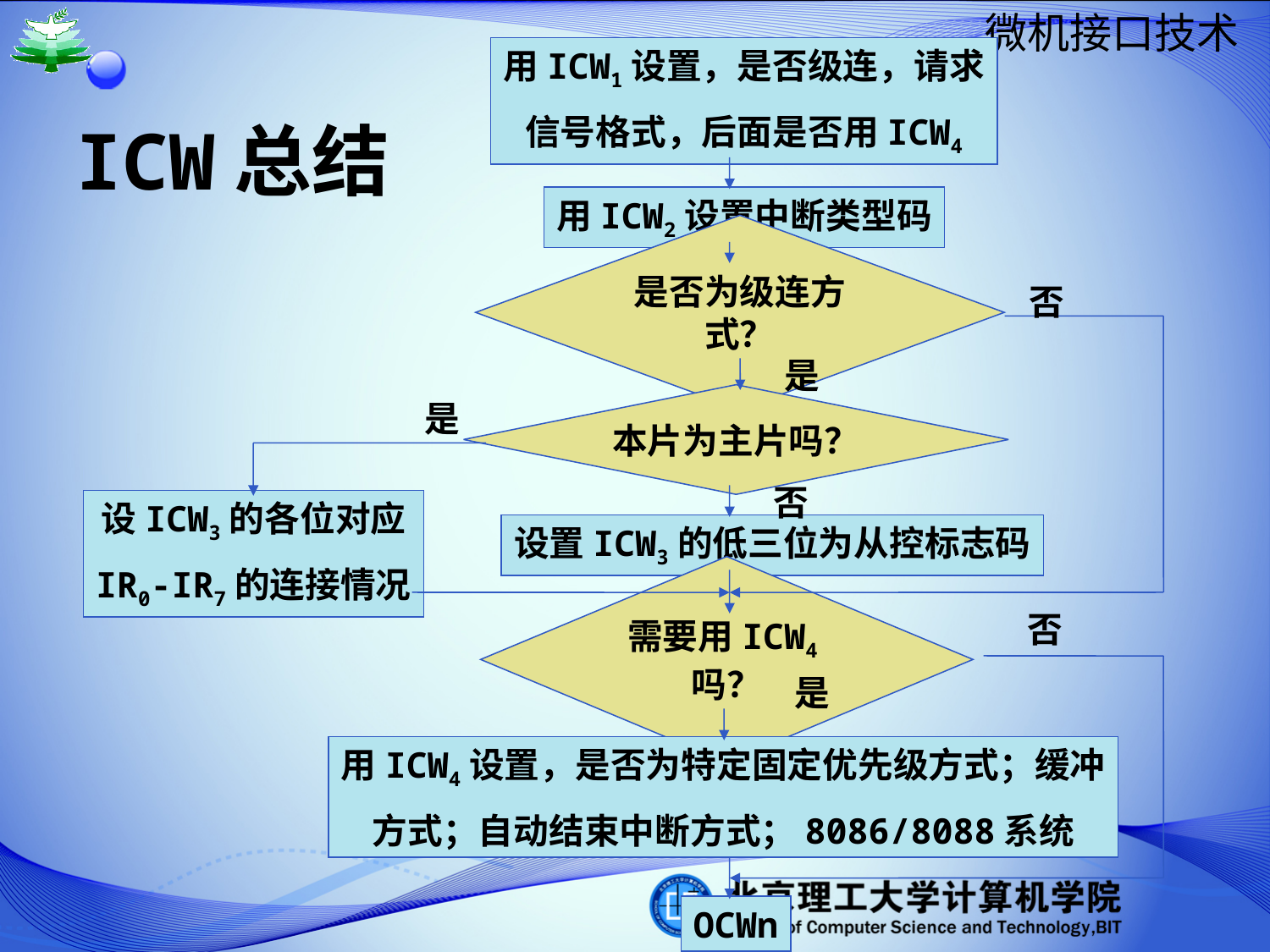

用ICW1设置，是否级连，请求
信号格式，后面是否用ICW4

用ICW2设置中断类型码
是否为级连方式？

否

是

本片为主片吗？
是

否

设ICW3的各位对应
IR0-IR7的连接情况
设置ICW3的低三位为从控标志码

否
需要用ICW4吗？

是

用ICW4设置，是否为特定固定优先级方式；缓冲
方式；自动结束中断方式；8086/8088系统

OCWn
ICW总结